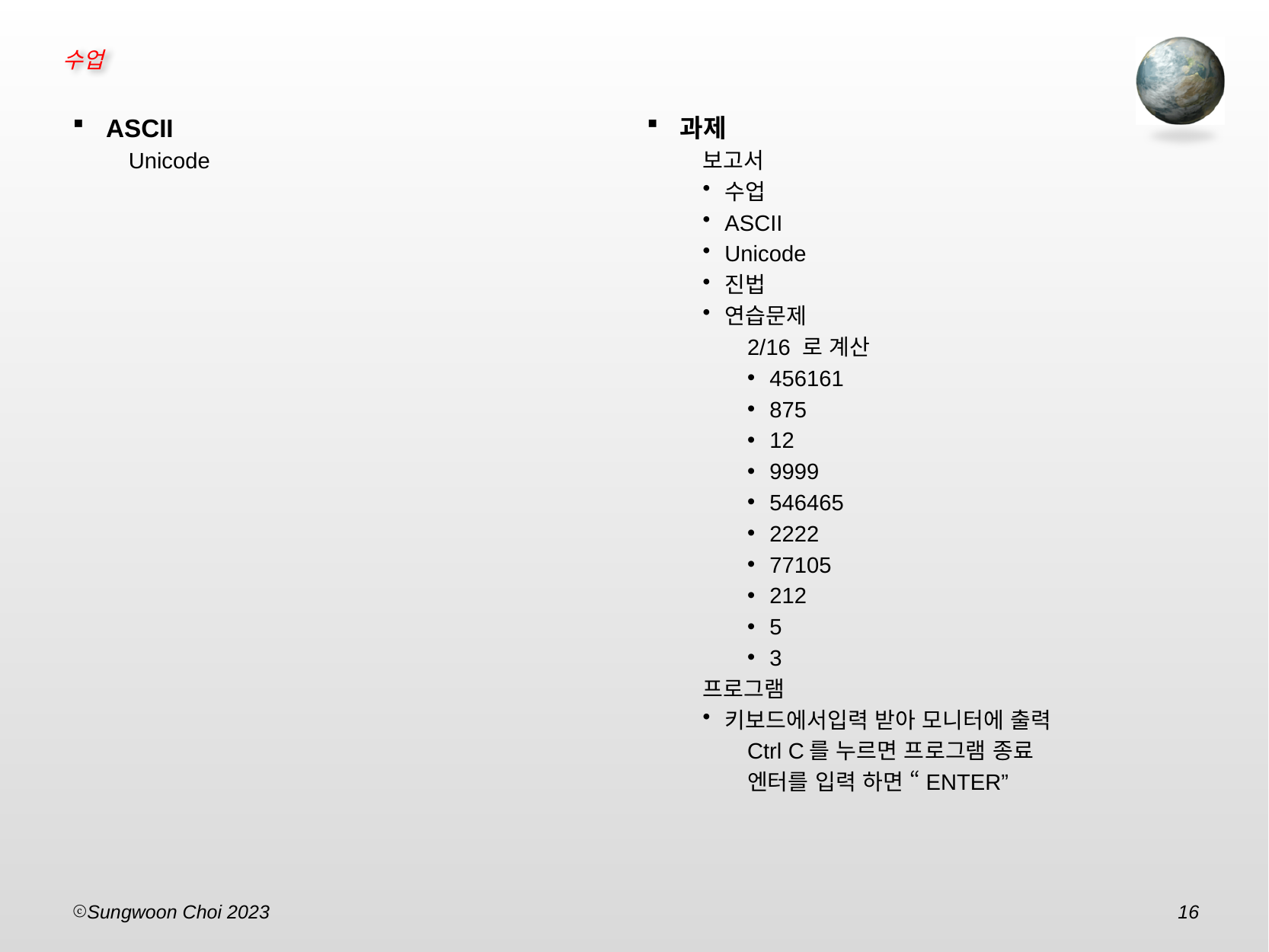

과제
보고서
수업
ASCII
Unicode
진법
연습문제
2/16 로 계산
456161
875
12
9999
546465
2222
77105
212
5
3
프로그램
키보드에서입력 받아 모니터에 출력
Ctrl C를 누르면 프로그램 종료
엔터를 입력 하면 “ENTER”
ASCII
Unicode
Sungwoon Choi 2023
16